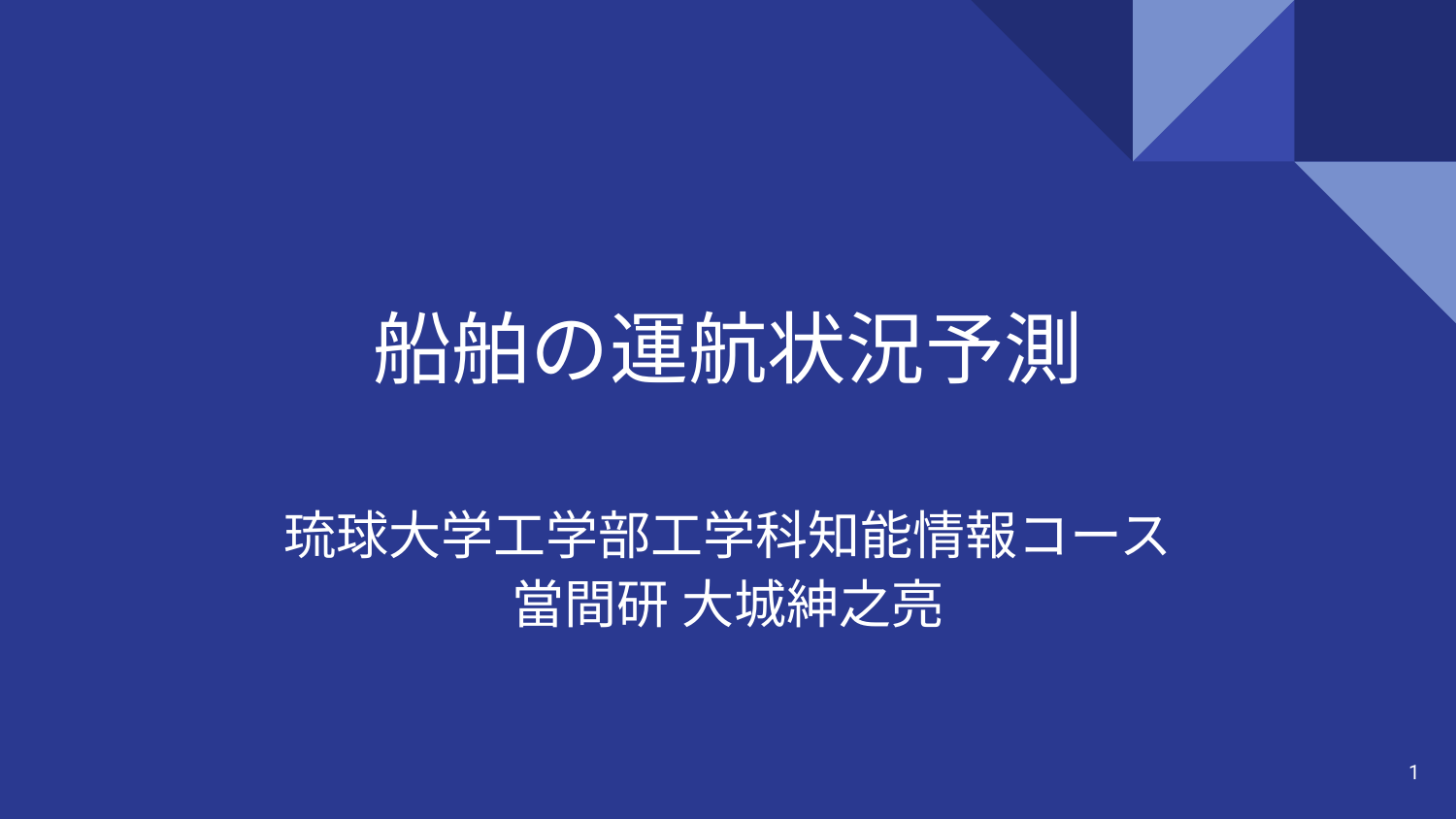

船舶の運航状況予測
琉球大学工学部工学科知能情報コース
當間研 大城紳之亮
1